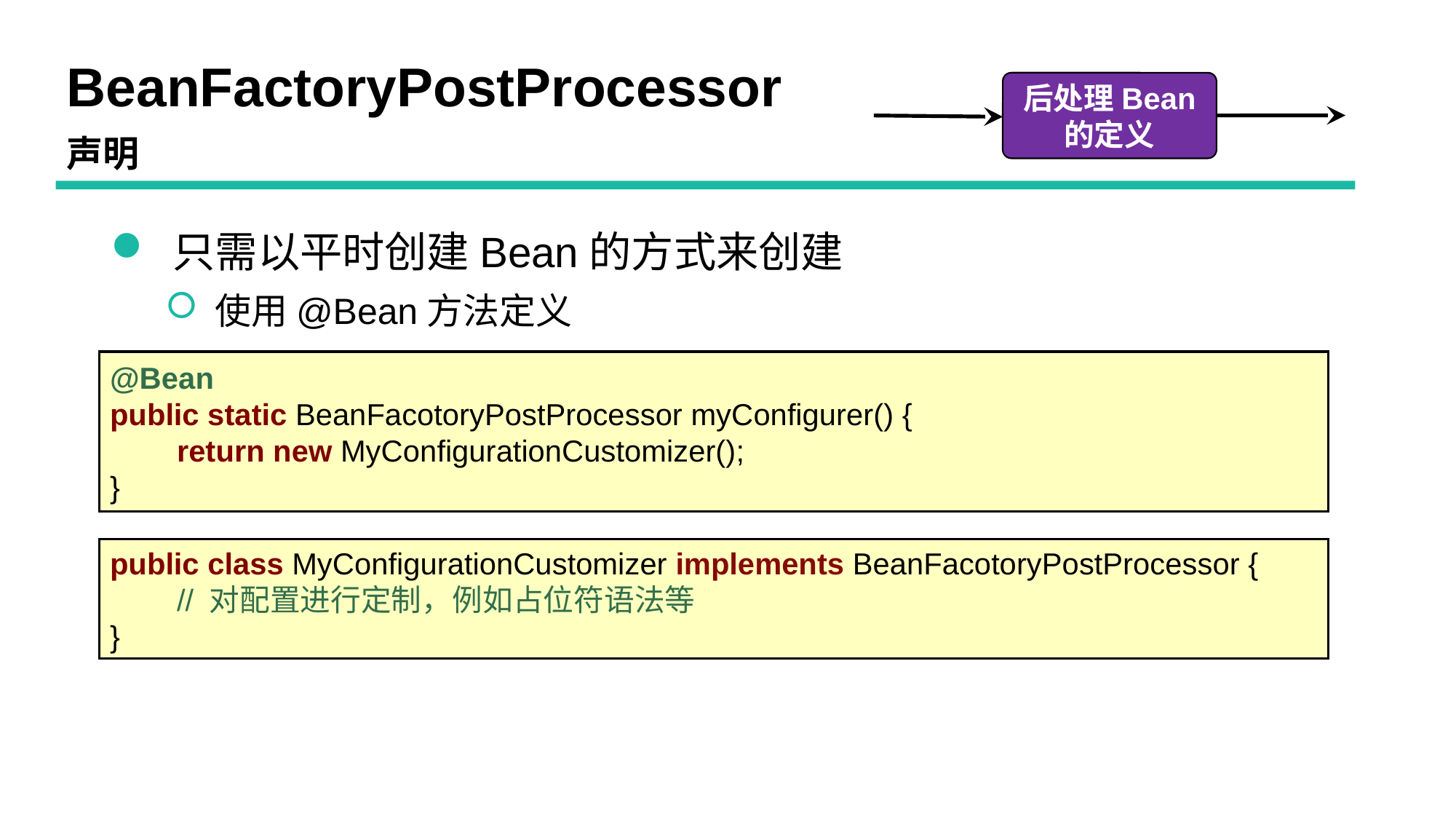

# BeanFactoryPostProcessor
后处理Bean
的定义
声明
 只需以平时创建Bean的方式来创建
 使用@Bean方法定义
@Bean
public static BeanFacotoryPostProcessor myConfigurer() {
        return new MyConfigurationCustomizer();
}
public class MyConfigurationCustomizer implements BeanFacotoryPostProcessor {
        // 对配置进行定制，例如占位符语法等
}